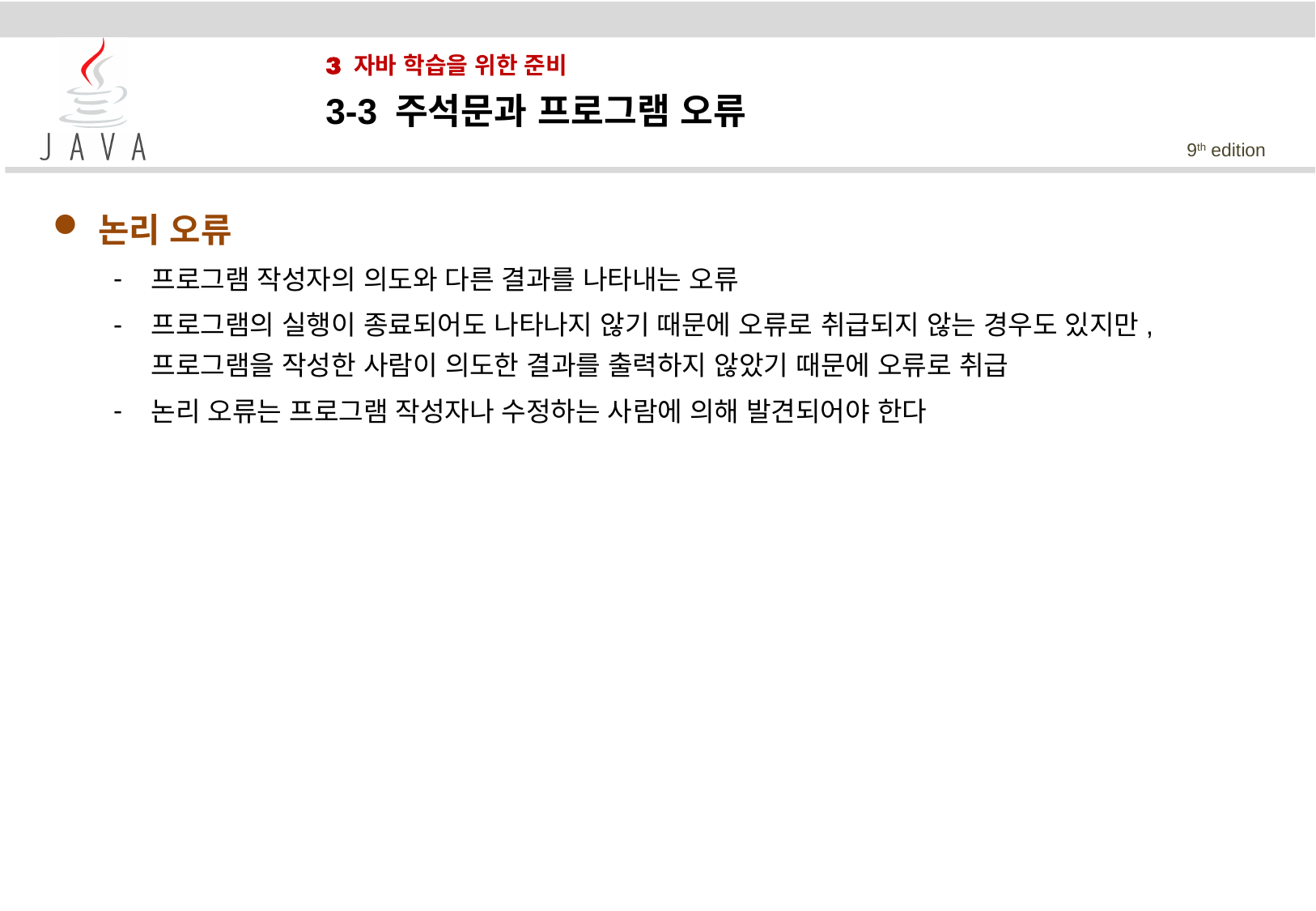

# 3 자바 학습을 위한 준비
3-3 주석문과 프로그램 오류
논리 오류
프로그램 작성자의 의도와 다른 결과를 나타내는 오류
프로그램의 실행이 종료되어도 나타나지 않기 때문에 오류로 취급되지 않는 경우도 있지만, 프로그램을 작성한 사람이 의도한 결과를 출력하지 않았기 때문에 오류로 취급
논리 오류는 프로그램 작성자나 수정하는 사람에 의해 발견되어야 한다